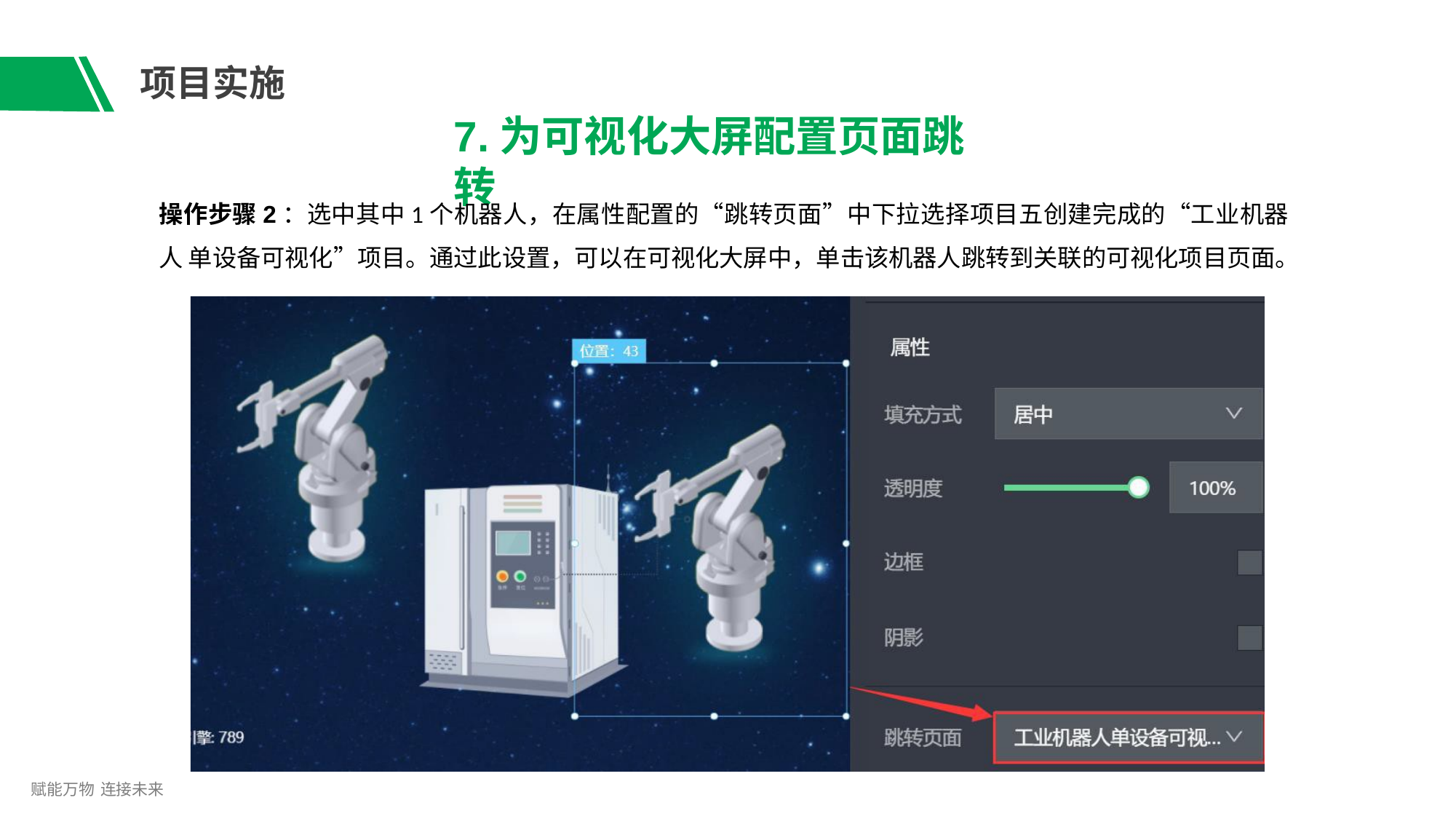

# 项目实施
7.为可视化大屏配置页面跳转
操作步骤2：选中其中1个机器人，在属性配置的“跳转页面”中下拉选择项目五创建完成的“工业机器人 单设备可视化”项目。通过此设置，可以在可视化大屏中，单击该机器人跳转到关联的可视化项目页面。

赋能万物 连接未来